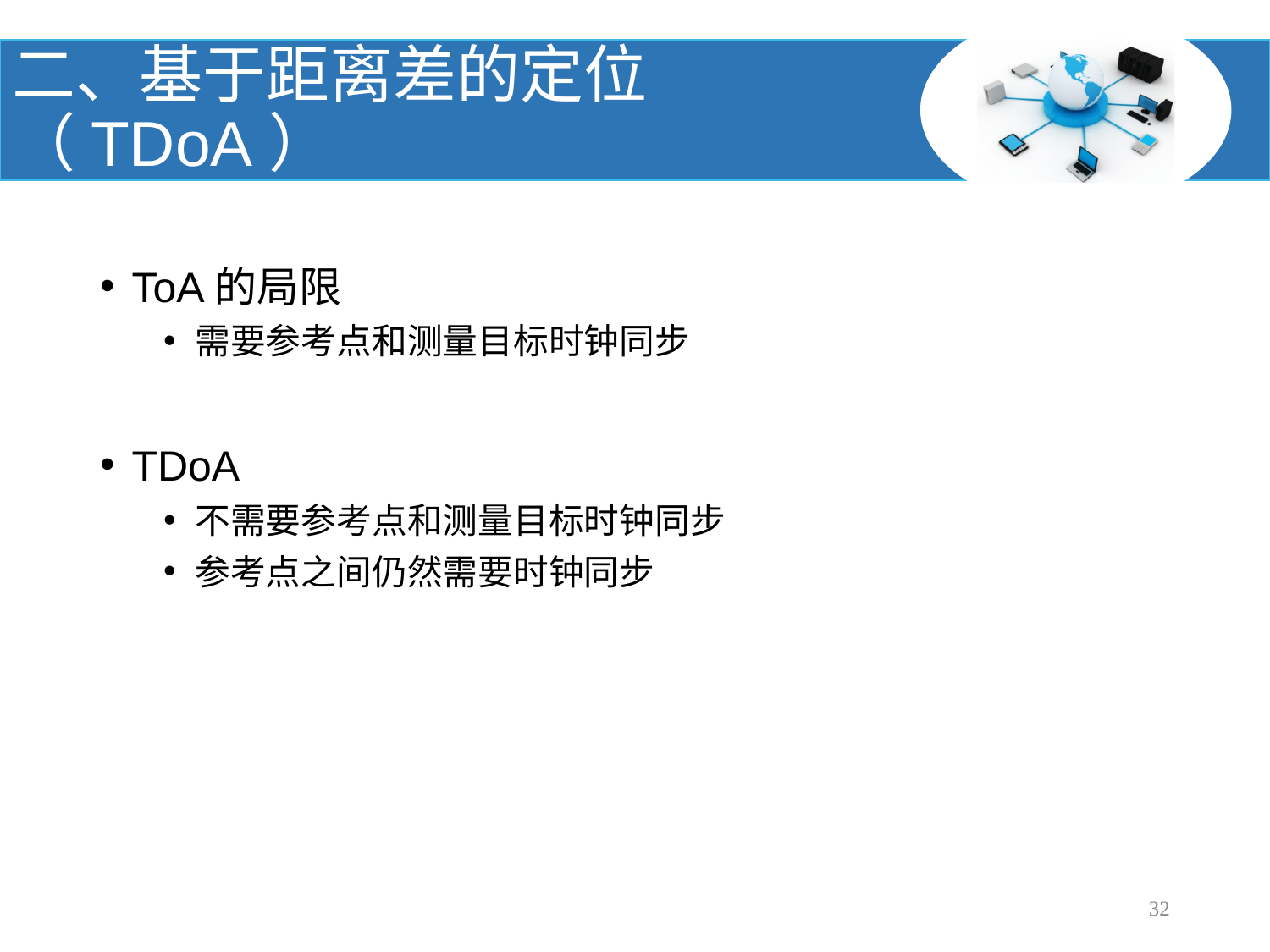

# 二、基于距离差的定位（TDoA）
ToA的局限
需要参考点和测量目标时钟同步

TDoA
不需要参考点和测量目标时钟同步
参考点之间仍然需要时钟同步

32